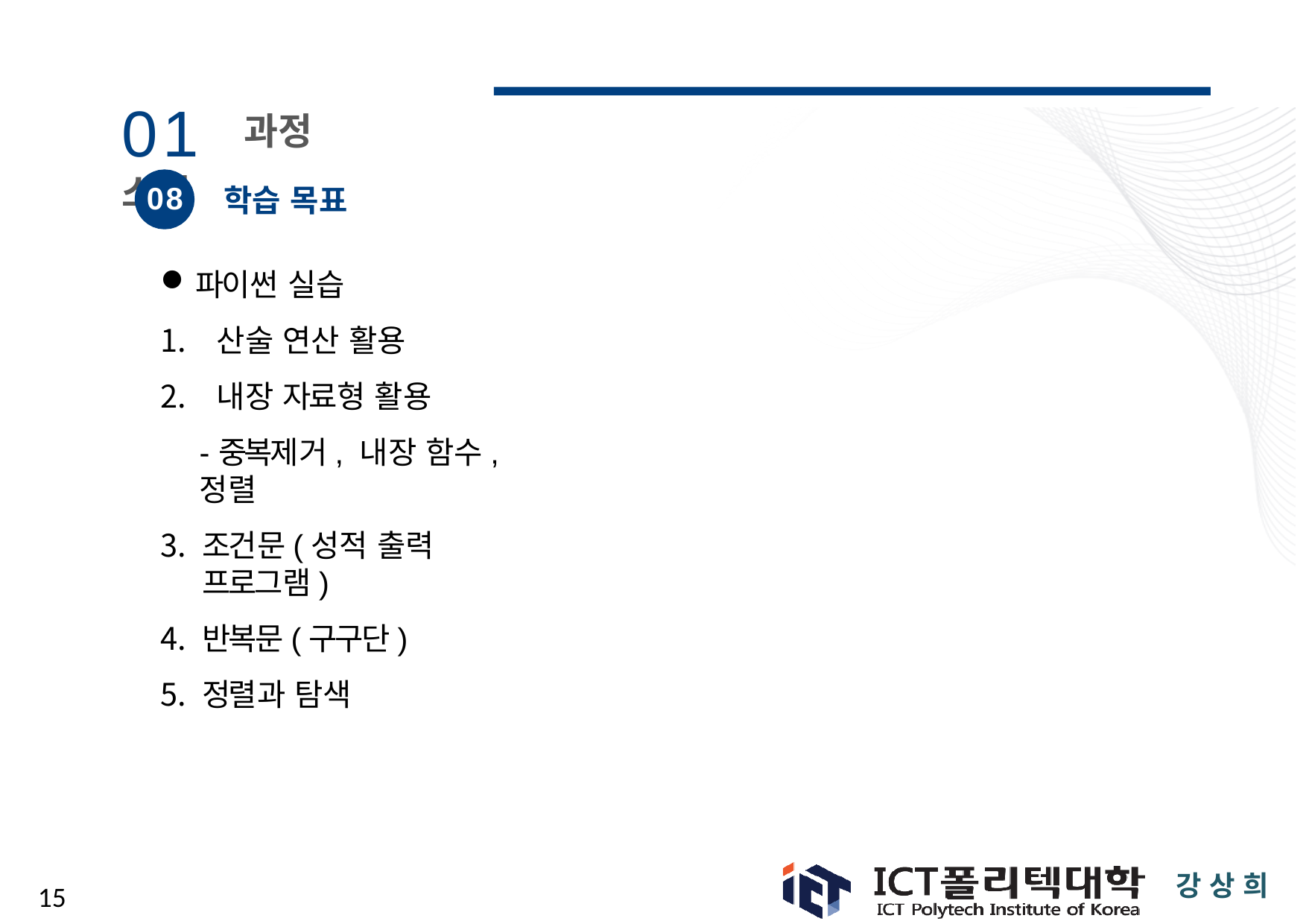

# 01 과정 소개

08
학습 목표
파이썬 실습
산술 연산 활용
내장 자료형 활용
-중복제거, 내장 함수, 정렬
조건문(성적 출력 프로그램)
반복문(구구단)
정렬과 탐색